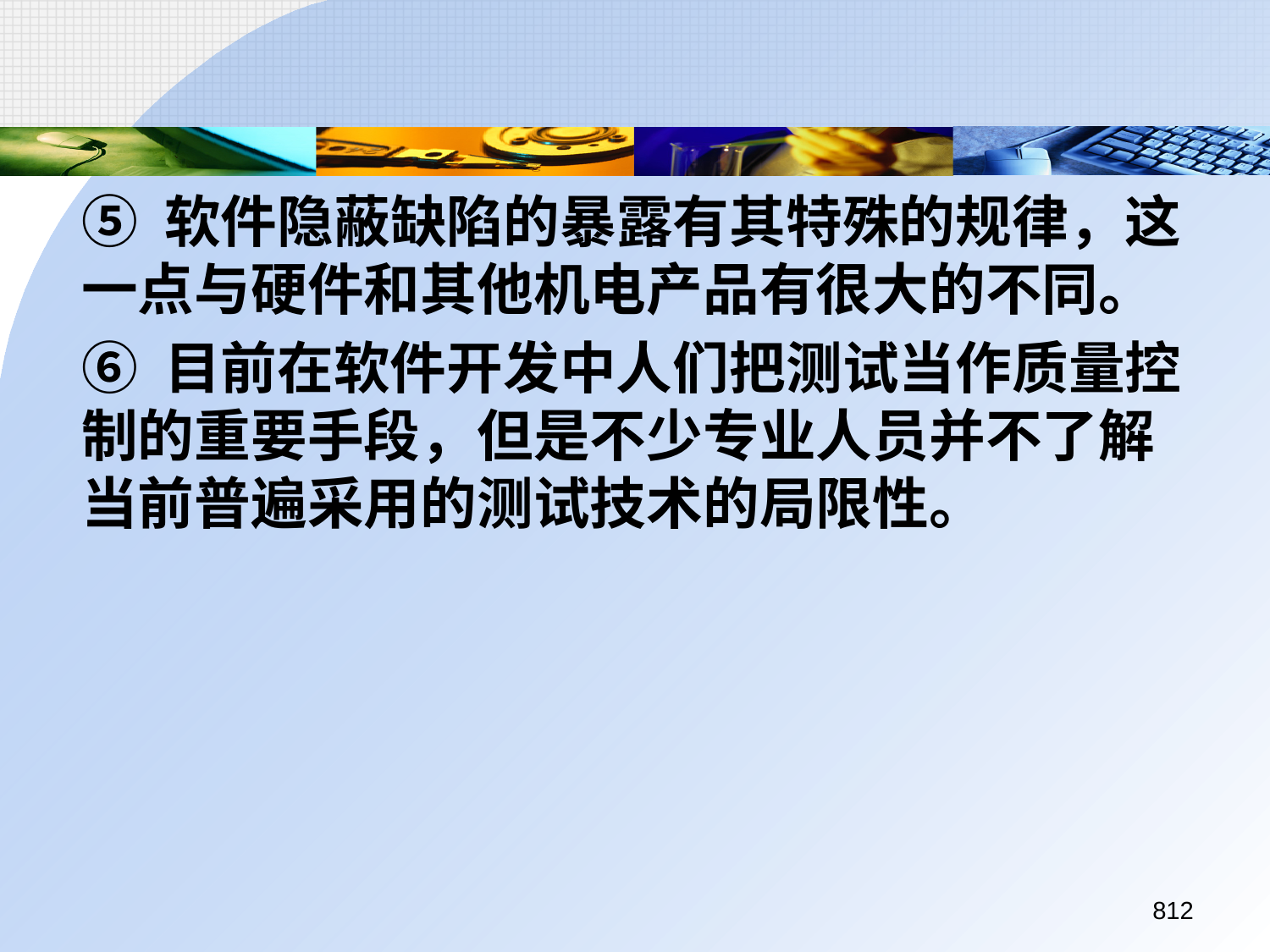

⑤ 软件隐蔽缺陷的暴露有其特殊的规律，这一点与硬件和其他机电产品有很大的不同。
	⑥ 目前在软件开发中人们把测试当作质量控制的重要手段，但是不少专业人员并不了解当前普遍采用的测试技术的局限性。
812